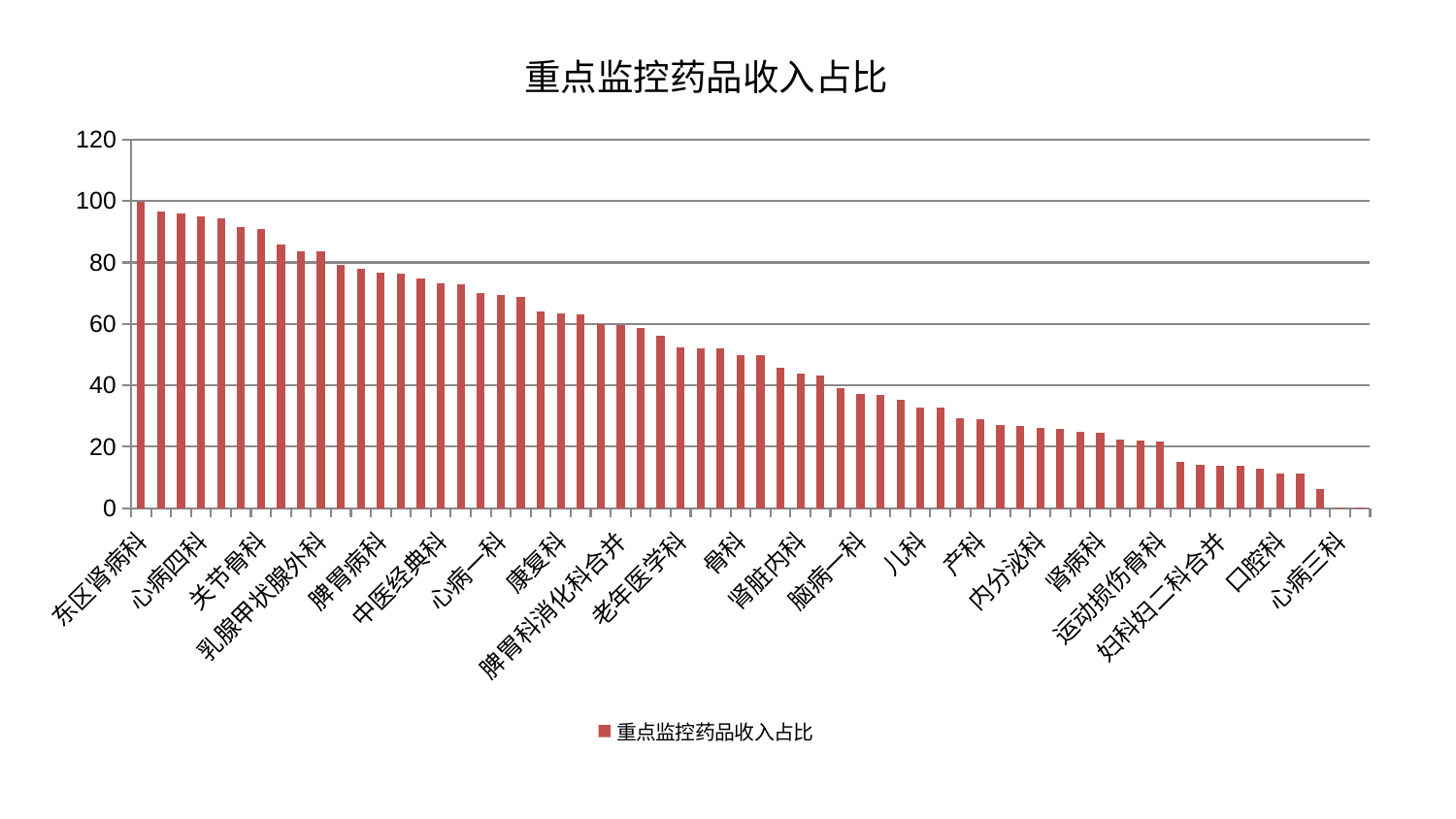

### Chart: 重点监控药品收入占比

| Category | 重点监控药品收入占比 |
|---|---|
| 东区肾病科 | 99.62557380808015 |
| 妇科 | 96.55294693633623 |
| 肿瘤内科 | 95.85670343808215 |
| 心病四科 | 94.87309293604913 |
| 风湿病科 | 94.31023244405183 |
| 泌尿外科 | 91.51297126589218 |
| 关节骨科 | 90.9017440375067 |
| 小儿推拿科 | 85.85900476423294 |
| 西区重症医学科 | 83.77681250701656 |
| 乳腺甲状腺外科 | 83.52604049559262 |
| 神经外科 | 79.14980768245073 |
| 脑病三科 | 77.81487862782303 |
| 脾胃病科 | 76.5723463705581 |
| 肛肠科 | 76.3295666408548 |
| 治未病中心 | 74.91017971958178 |
| 中医经典科 | 73.09354896876941 |
| 东区重症医学科 | 72.90573258801886 |
| 脊柱骨科 | 69.97462341564457 |
| 心病一科 | 69.57633319610228 |
| 消化内科 | 68.88199461662083 |
| 肝胆外科 | 64.1038583952481 |
| 康复科 | 63.529399629840896 |
| 美容皮肤科 | 63.279097460672354 |
| 中医外治中心 | 60.01737424898319 |
| 脾胃科消化科合并 | 59.74661629529017 |
| 推拿科 | 58.70812195305501 |
| 血液科 | 56.075002381456244 |
| 老年医学科 | 52.44331894266197 |
| 医院 | 52.070497484775345 |
| 男科 | 51.98195877188254 |
| 骨科 | 49.97458383761884 |
| 针灸科 | 49.79393940688921 |
| 脑病二科 | 45.79087777253639 |
| 肾脏内科 | 43.986002938044265 |
| 显微骨科 | 43.191223796355274 |
| 微创骨科 | 39.060610575981784 |
| 脑病一科 | 37.26479423411535 |
| 综合内科 | 36.94418539444757 |
| 身心医学科 | 35.16514971460018 |
| 儿科 | 32.768853233666185 |
| 周围血管科 | 32.650483164471524 |
| 耳鼻喉科 | 29.166547199246118 |
| 产科 | 29.080977051095758 |
| 心病二科 | 27.172179445341094 |
| 普通外科 | 26.87491454965347 |
| 内分泌科 | 26.263689848051165 |
| 呼吸内科 | 25.733955827507305 |
| 肝病科 | 24.79568652338071 |
| 肾病科 | 24.56834415614404 |
| 重症医学科 | 22.295029982670854 |
| 胸外科 | 22.106740285953386 |
| 运动损伤骨科 | 21.580964154640704 |
| 神经内科 | 15.172147232954236 |
| 眼科 | 14.132866920027954 |
| 妇科妇二科合并 | 13.94043981827977 |
| 皮肤科 | 13.926239037492817 |
| 妇二科 | 13.026684964931556 |
| 口腔科 | 11.46003537965723 |
| 创伤骨科 | 11.346295351576941 |
| 小儿骨科 | 6.315251558242108 |
| 心病三科 | 0.25559911181809447 |
| 心血管内科 | 0.1909299163368683 |
260